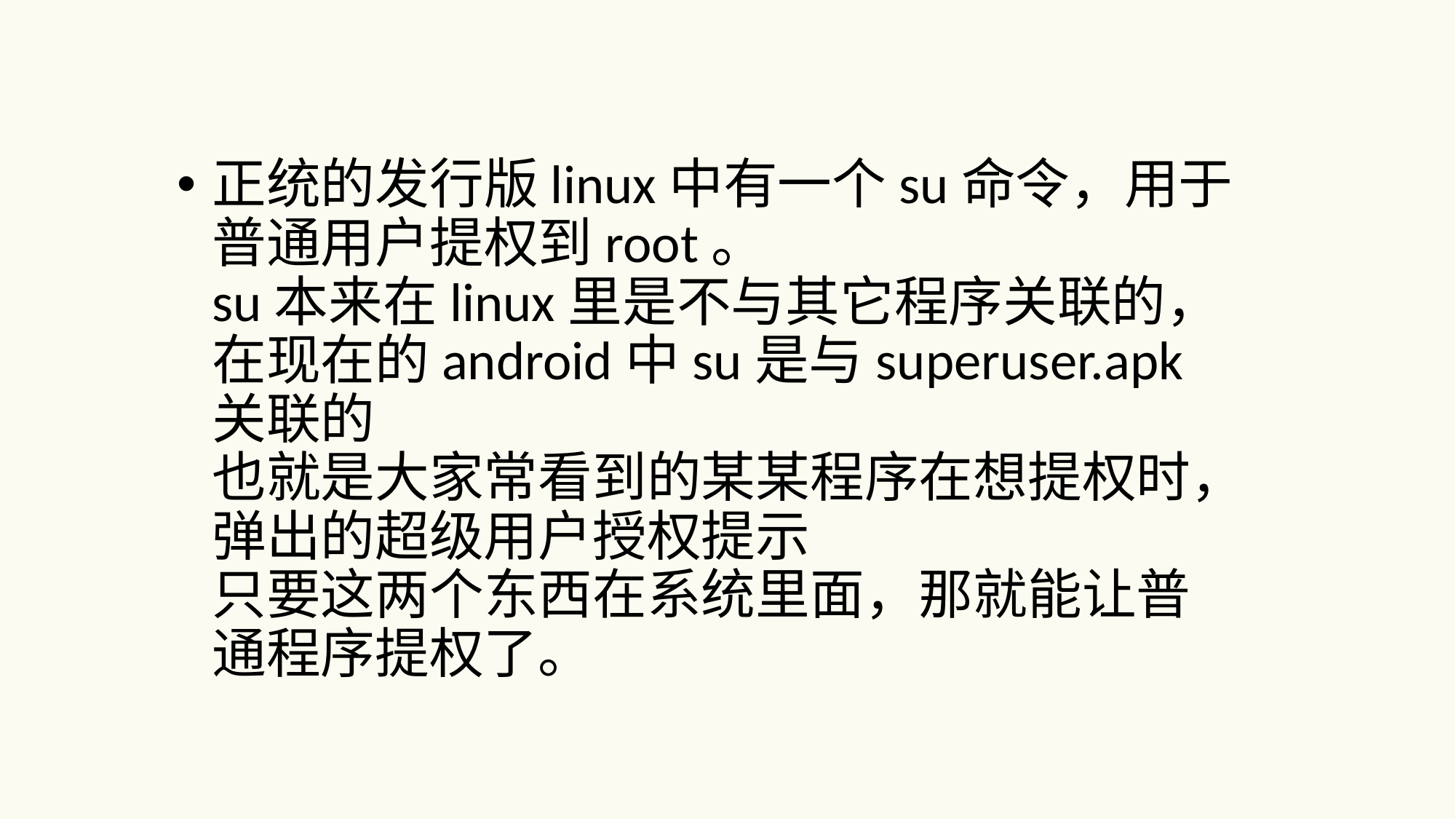

#
正统的发行版linux中有一个su命令，用于普通用户提权到root。
su本来在linux里是不与其它程序关联的，
在现在的android中su是与superuser.apk关联的
也就是大家常看到的某某程序在想提权时，弹出的超级用户授权提示
只要这两个东西在系统里面，那就能让普通程序提权了。